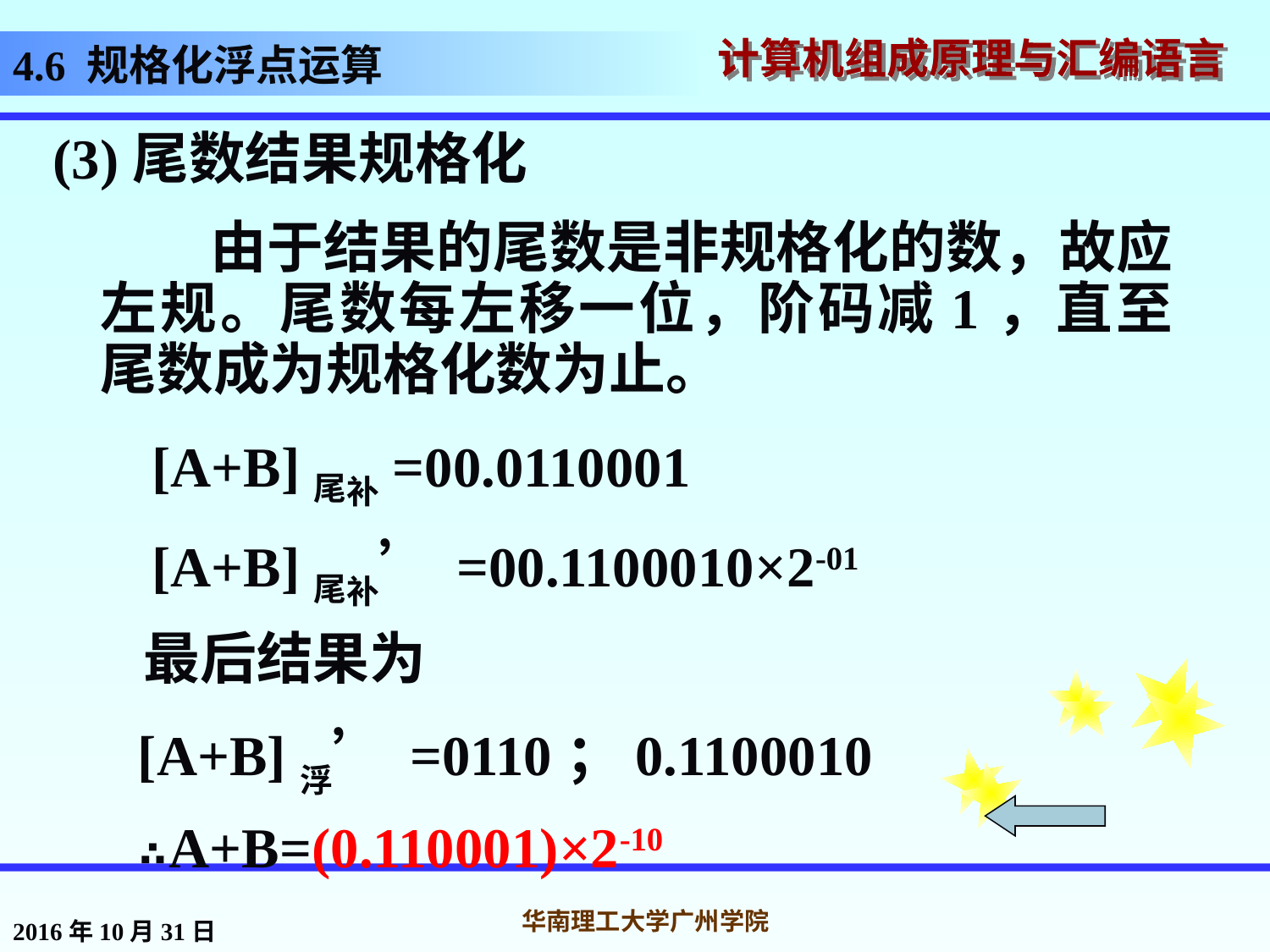

# 4.6 规格化浮点运算
(3)尾数结果规格化
           由于结果的尾数是非规格化的数，故应左规。尾数每左移一位，阶码减1，直至尾数成为规格化数为止。
       [A+B]尾补=00.0110001
       [A+B]尾补’ =00.1100010×2-01
      最后结果为
      [A+B]浮’ =0110；0.1100010
      ∴A+B=(0.110001)×2-10

2016年10月31日
华南理工大学广州学院